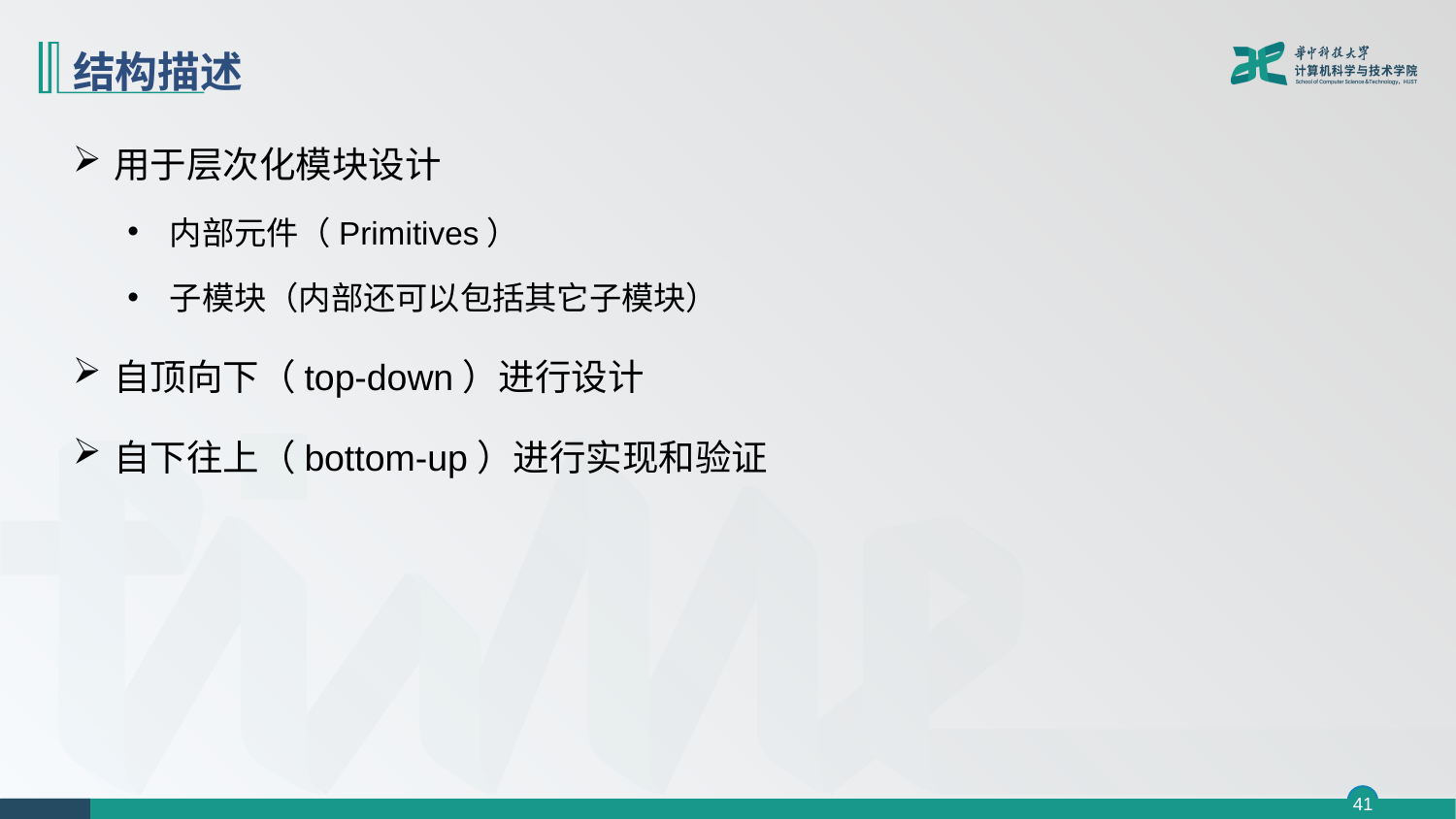

# 结构描述
用于层次化模块设计
内部元件（Primitives）
子模块（内部还可以包括其它子模块）
自顶向下（top-down）进行设计
自下往上（bottom-up）进行实现和验证